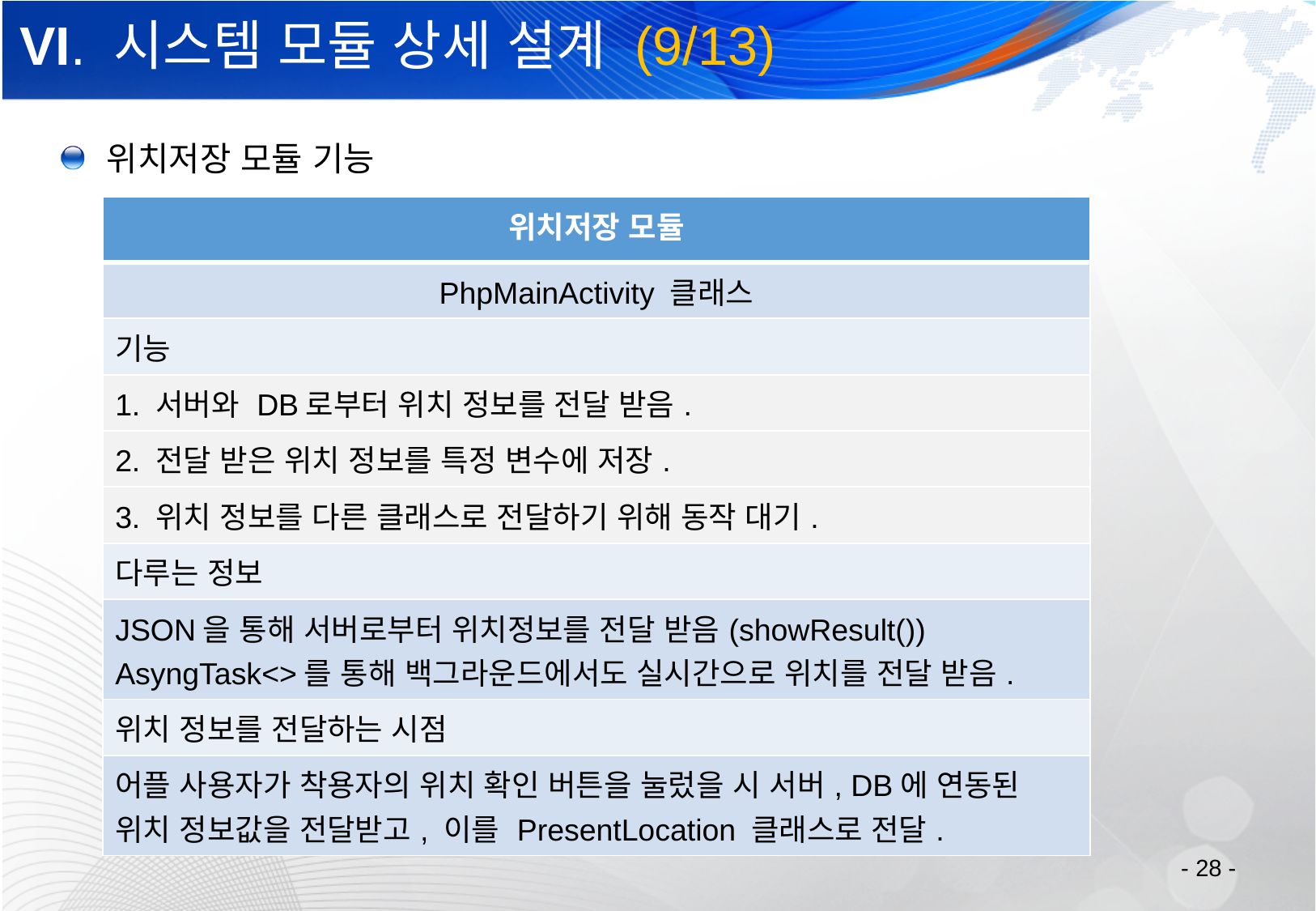

# VI. 시스템 모듈 상세 설계 (9/13)
 위치저장 모듈 기능
| 위치저장 모듈 |
| --- |
| PhpMainActivity 클래스 |
| 기능 |
| 1. 서버와 DB로부터 위치 정보를 전달 받음. |
| 2. 전달 받은 위치 정보를 특정 변수에 저장. |
| 3. 위치 정보를 다른 클래스로 전달하기 위해 동작 대기. |
| 다루는 정보 |
| JSON을 통해 서버로부터 위치정보를 전달 받음(showResult()) AsyngTask<>를 통해 백그라운드에서도 실시간으로 위치를 전달 받음. |
| 위치 정보를 전달하는 시점 |
| 어플 사용자가 착용자의 위치 확인 버튼을 눌렀을 시 서버, DB에 연동된 위치 정보값을 전달받고, 이를 PresentLocation 클래스로 전달. |
- 28 -